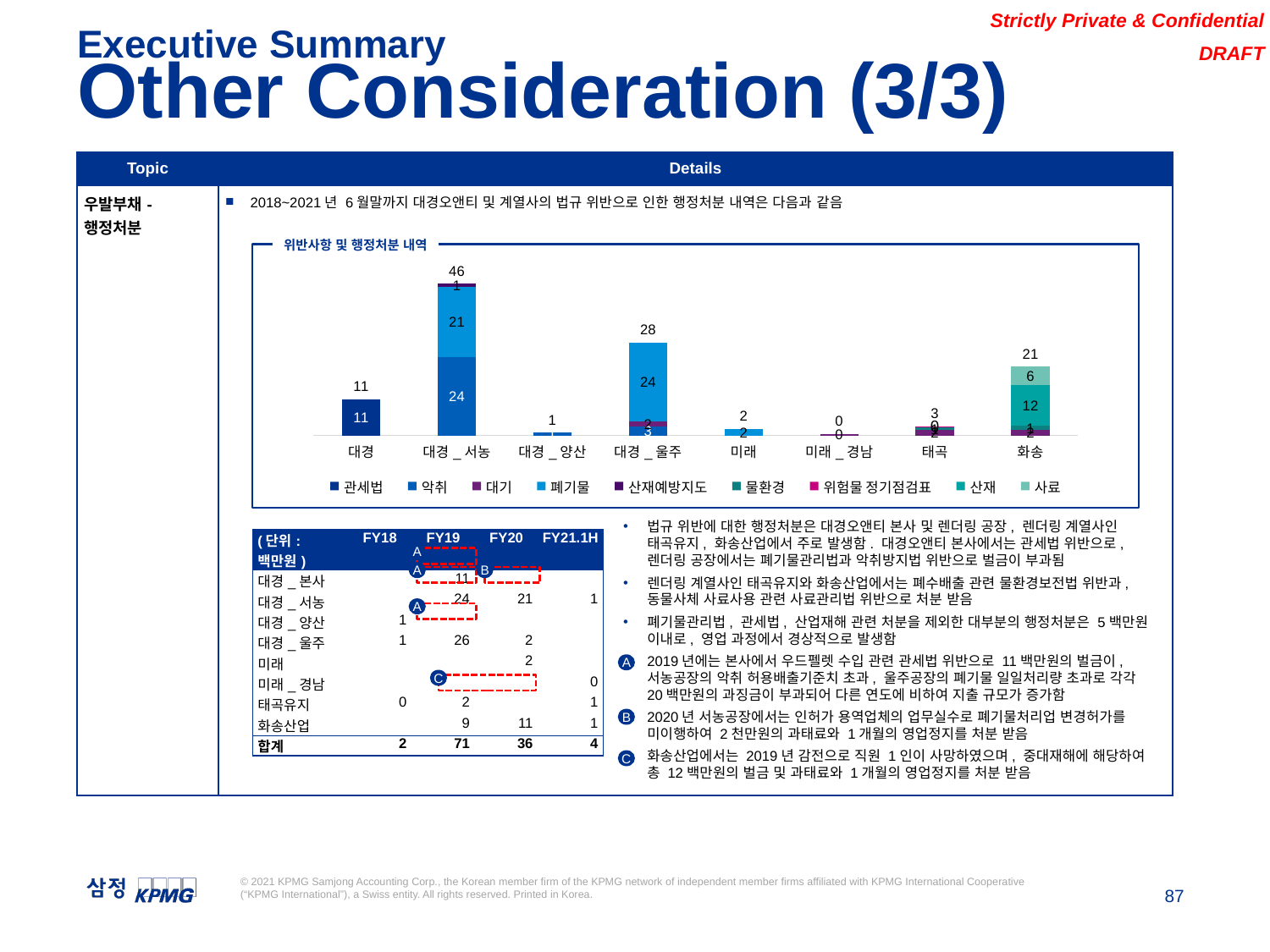

Executive Summary
Other Consideration (3/3)
| Topic | Details |
| --- | --- |
| 우발부채-행정처분 | 2018~2021년 6월말까지 대경오앤티 및 계열사의 법규 위반으로 인한 행정처분 내역은 다음과 같음 |
위반사항 및 행정처분 내역

### Chart

| Category | 관세법 | 악취 | 대기 | 폐기물 | 산재예방지도 | 물환경 | 위험물 정기점검표 | 산재 | 사료 | 합계 |
|---|---|---|---|---|---|---|---|---|---|---|
| 대경 | 11100000.0 | 0.0 | 0.0 | 0.0 | 0.0 | 0.0 | 0.0 | 0.0 | 0.0 | 11100000.0 |
| 대경_서농 | 0.0 | 24000000.0 | 0.0 | 21440000.0 | 1000000.0 | 0.0 | 0.0 | 0.0 | 0.0 | 46440000.0 |
| 대경_양산 | 0.0 | 800000.0 | 0.0 | 0.0 | 0.0 | 0.0 | 0.0 | 0.0 | 0.0 | 800000.0 |
| 대경_울주 | 0.0 | 2800000.0 | 1600000.0 | 24000000.0 | 0.0 | 0.0 | 0.0 | 0.0 | 0.0 | 28400000.0 |
| 미래 | 0.0 | 0.0 | 0.0 | 2000000.0 | 0.0 | 0.0 | 0.0 | 0.0 | 0.0 | 2000000.0 |
| 미래_경남 | 0.0 | 0.0 | 480000.0 | 0.0 | 0.0 | 0.0 | 0.0 | 0.0 | 0.0 | 480000.0 |
| 태곡 | 0.0 | 0.0 | 1600000.0 | 0.0 | 0.0 | 800000.0 | 400000.0 | 0.0 | 0.0 | 2800000.0 |
| 화송 | 0.0 | 0.0 | 1600000.0 | 0.0 | 0.0 | 1325210.0 | 0.0 | 12360000.0 | 5750000.0 | 21035210.0 |
법규 위반에 대한 행정처분은 대경오앤티 본사 및 렌더링 공장, 렌더링 계열사인 태곡유지, 화송산업에서 주로 발생함. 대경오앤티 본사에서는 관세법 위반으로, 렌더링 공장에서는 폐기물관리법과 악취방지법 위반으로 벌금이 부과됨
렌더링 계열사인 태곡유지와 화송산업에서는 폐수배출 관련 물환경보전법 위반과, 동물사체 사료사용 관련 사료관리법 위반으로 처분 받음
폐기물관리법, 관세법, 산업재해 관련 처분을 제외한 대부분의 행정처분은 5백만원 이내로, 영업 과정에서 경상적으로 발생함
2019년에는 본사에서 우드펠렛 수입 관련 관세법 위반으로 11백만원의 벌금이, 서농공장의 악취 허용배출기준치 초과, 울주공장의 폐기물 일일처리량 초과로 각각 20백만원의 과징금이 부과되어 다른 연도에 비하여 지출 규모가 증가함
2020년 서농공장에서는 인허가 용역업체의 업무실수로 폐기물처리업 변경허가를 미이행하여 2천만원의 과태료와 1개월의 영업정지를 처분 받음
화송산업에서는 2019년 감전으로 직원 1인이 사망하였으며, 중대재해에 해당하여 총 12백만원의 벌금 및 과태료와 1개월의 영업정지를 처분 받음

| (단위: 백만원) | FY18 | FY19 | FY20 | FY21.1H |
| --- | --- | --- | --- | --- |
| 대경\_본사 |  | 11 |  |  |
| 대경\_서농 |  | 24 | 21 | 1 |
| 대경\_양산 | 1 |  |  |  |
| 대경\_울주 | 1 | 26 | 2 |  |
| 미래 |  |  | 2 |  |
| 미래\_경남 |  |  |  | 0 |
| 태곡유지 | 0 | 2 |  | 1 |
| 화송산업 |  | 9 | 11 | 1 |
| 합계 | 2 | 71 | 36 | 4 |
A

A
B

A

A
C

B
C